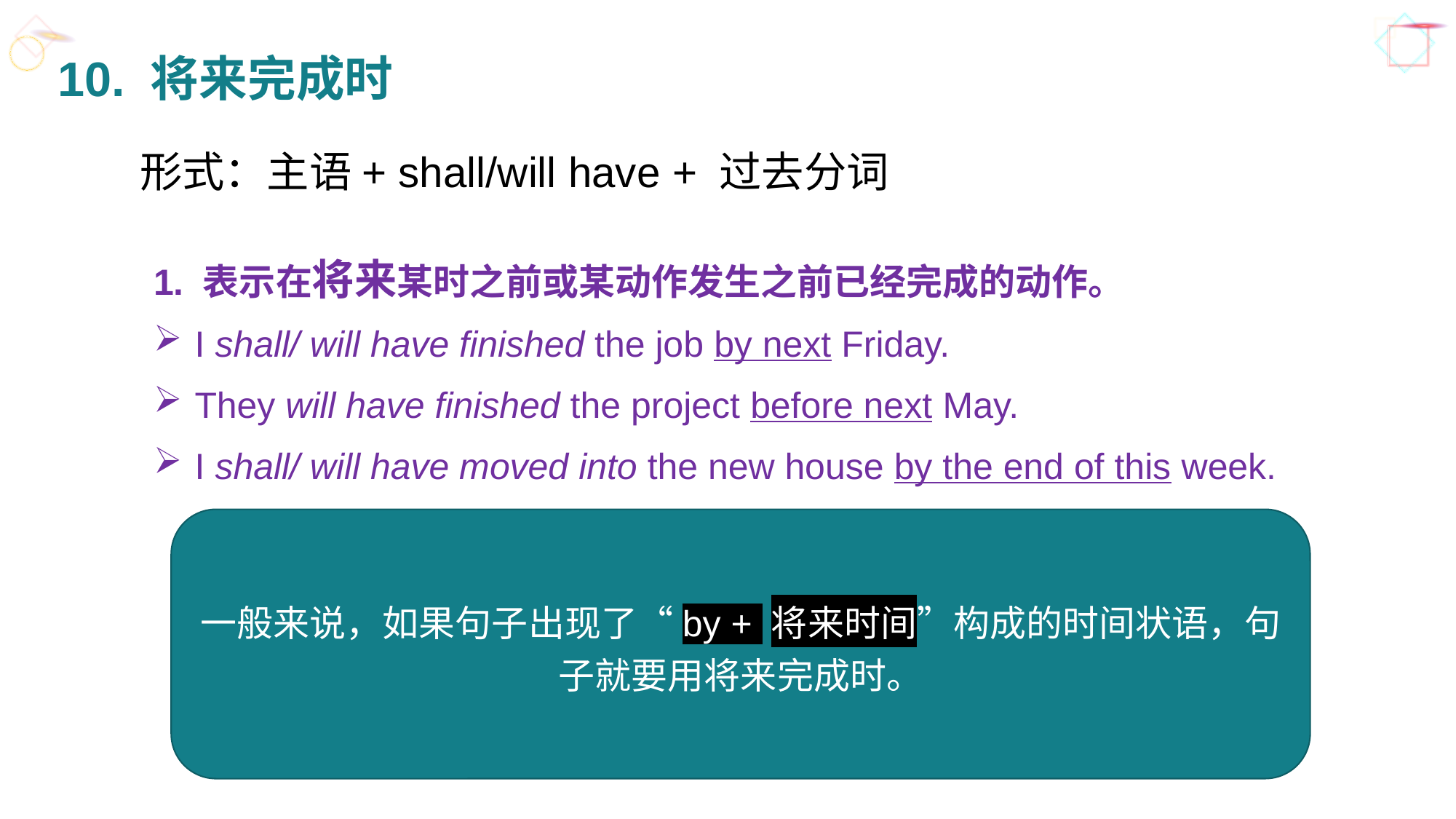

10. 将来完成时
形式：主语+ shall/will have + 过去分词
1. 表示在将来某时之前或某动作发生之前已经完成的动作。
I shall/ will have finished the job by next Friday.
They will have finished the project before next May.
I shall/ will have moved into the new house by the end of this week.

一般来说，如果句子出现了“by + 将来时间”构成的时间状语，句子就要用将来完成时。